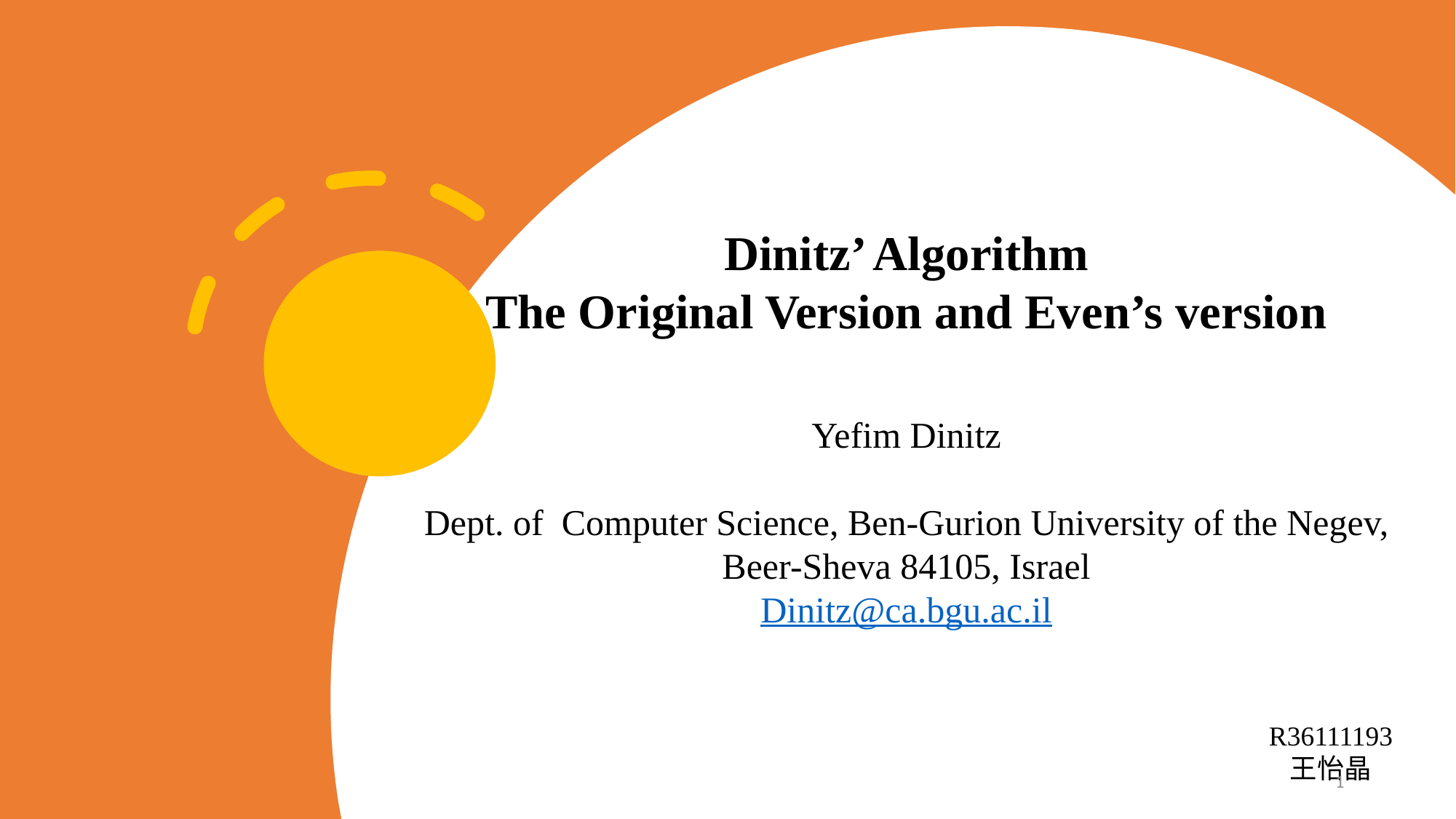

Dinitz’ Algorithm
The Original Version and Even’s version

Yefim Dinitz

Dept. of  Computer Science, Ben-Gurion University of the Negev, Beer-Sheva 84105, Israel
Dinitz@ca.bgu.ac.il

R36111193
王怡晶
1